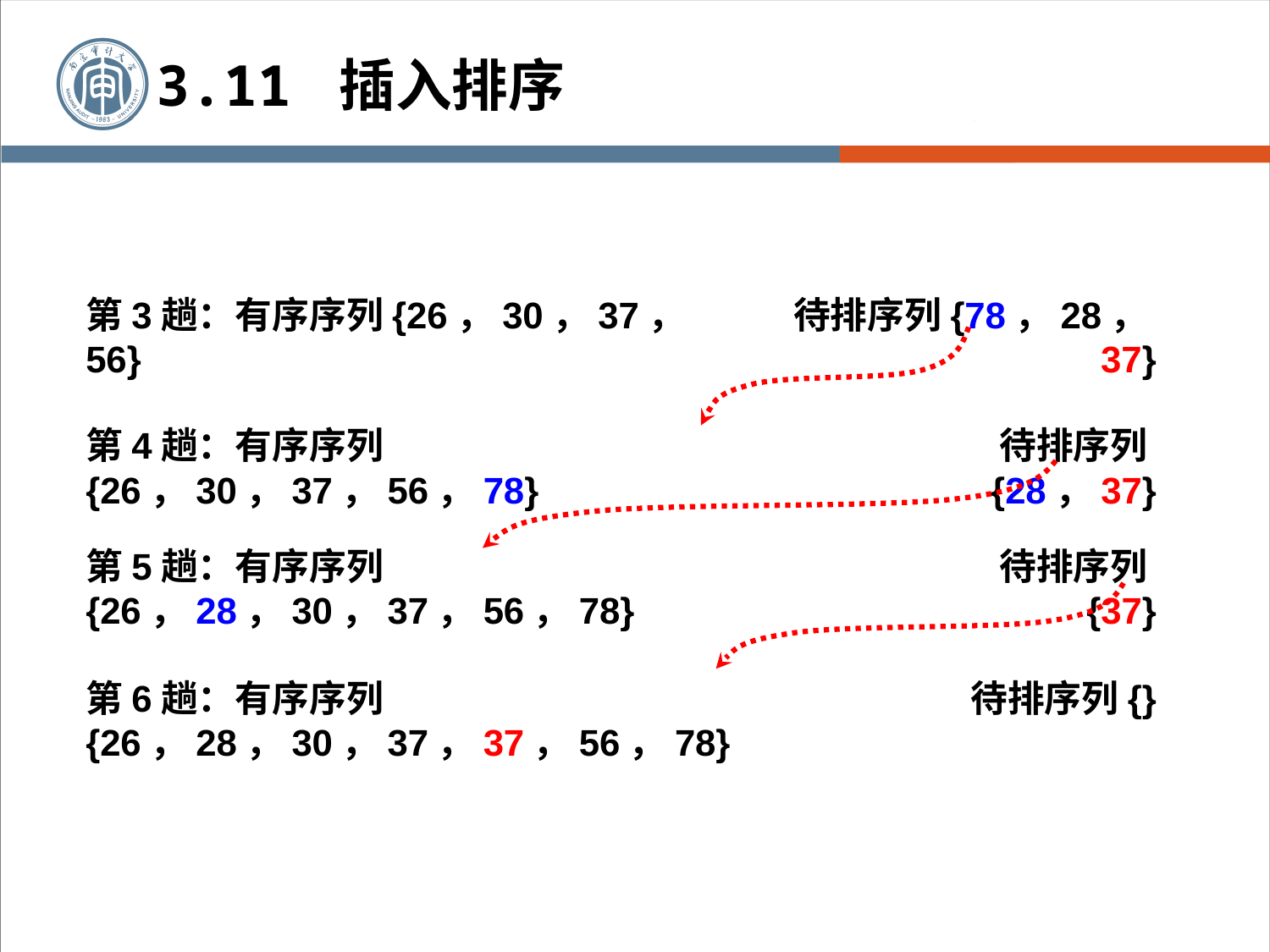

3.11 插入排序
第3趟：有序序列{26，30，37，56}
待排序列{78，28，37}

第4趟：有序序列{26，30，37，56，78}
待排序列{28，37}

第5趟：有序序列{26，28，30，37，56，78}
待排序列{37}

第6趟：有序序列{26，28，30，37，37，56，78}
待排序列{}